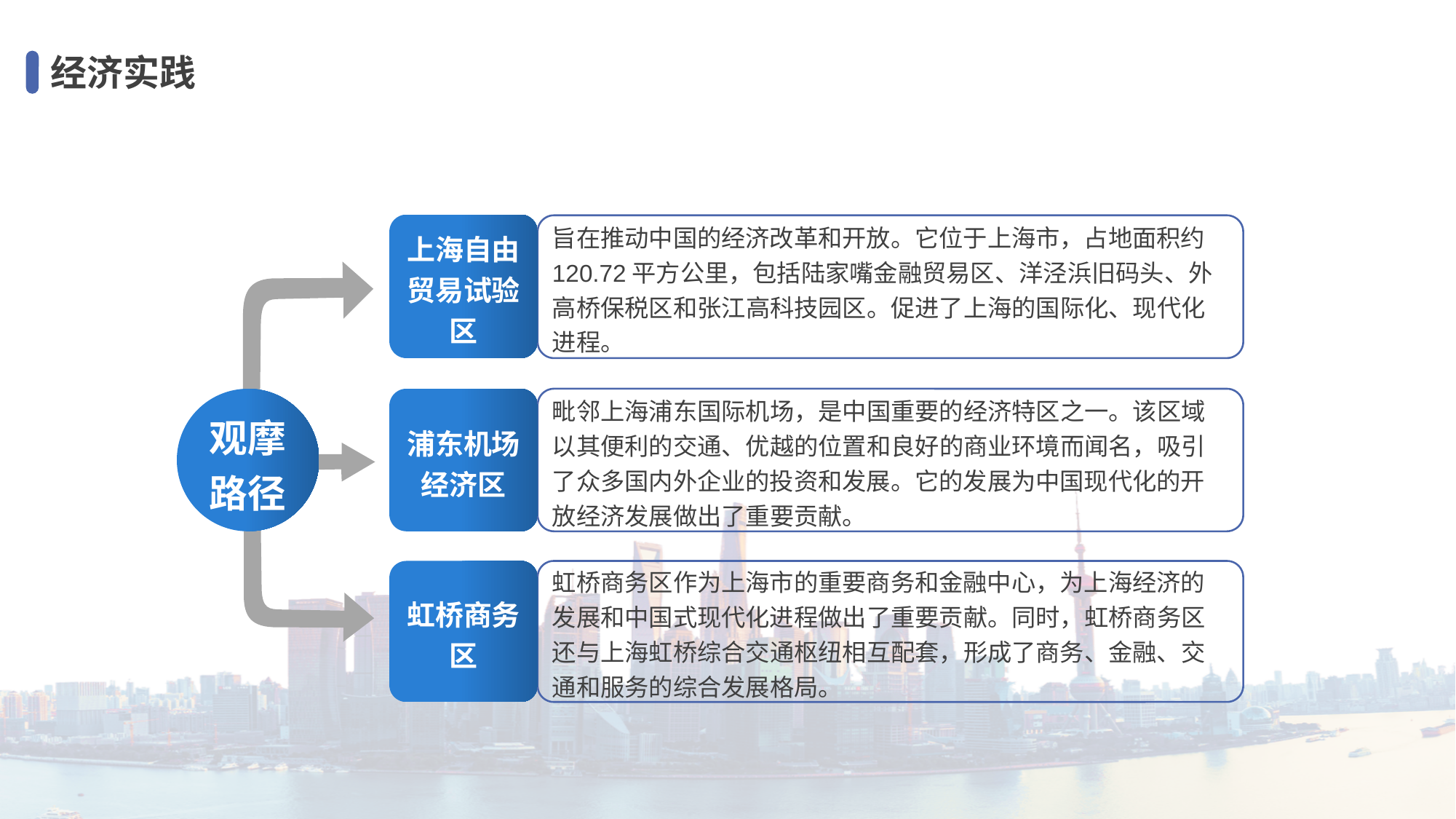

经济实践
上海自由贸易试验区
旨在推动中国的经济改革和开放。它位于上海市，占地面积约120.72平方公里，包括陆家嘴金融贸易区、洋泾浜旧码头、外高桥保税区和张江高科技园区。促进了上海的国际化、现代化进程。

观摩路径
浦东机场经济区
毗邻上海浦东国际机场，是中国重要的经济特区之一。该区域以其便利的交通、优越的位置和良好的商业环境而闻名，吸引了众多国内外企业的投资和发展。它的发展为中国现代化的开放经济发展做出了重要贡献。

虹桥商务区
虹桥商务区作为上海市的重要商务和金融中心，为上海经济的发展和中国式现代化进程做出了重要贡献。同时，虹桥商务区还与上海虹桥综合交通枢纽相互配套，形成了商务、金融、交通和服务的综合发展格局。